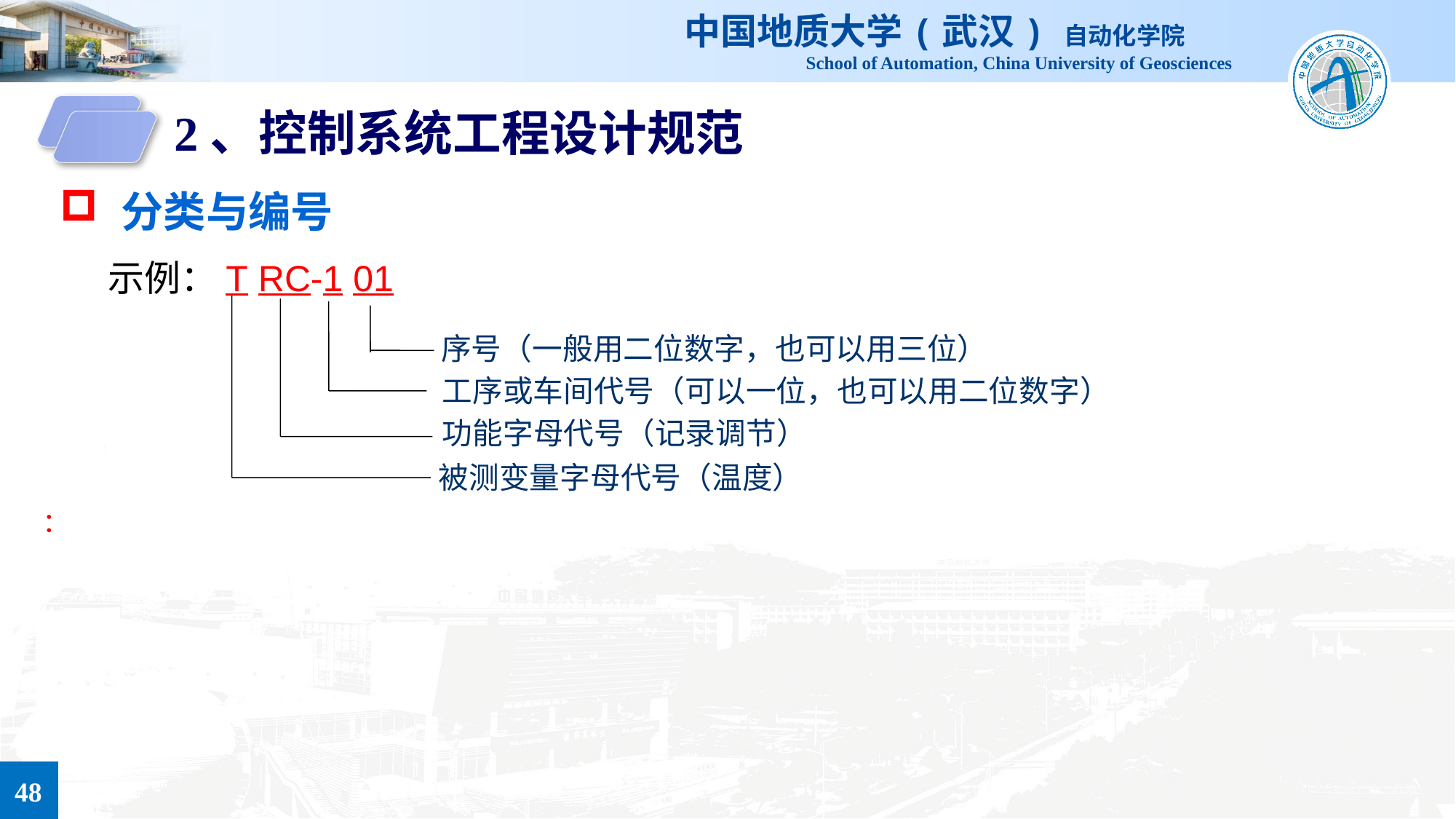

2、控制系统工程设计规范
分类与编号

      示例：T RC-1 01

被测变量字母代号（温度）

功能字母代号（记录调节）

工序或车间代号（可以一位，也可以用二位数字）

序号（一般用二位数字，也可以用三位）
：
48